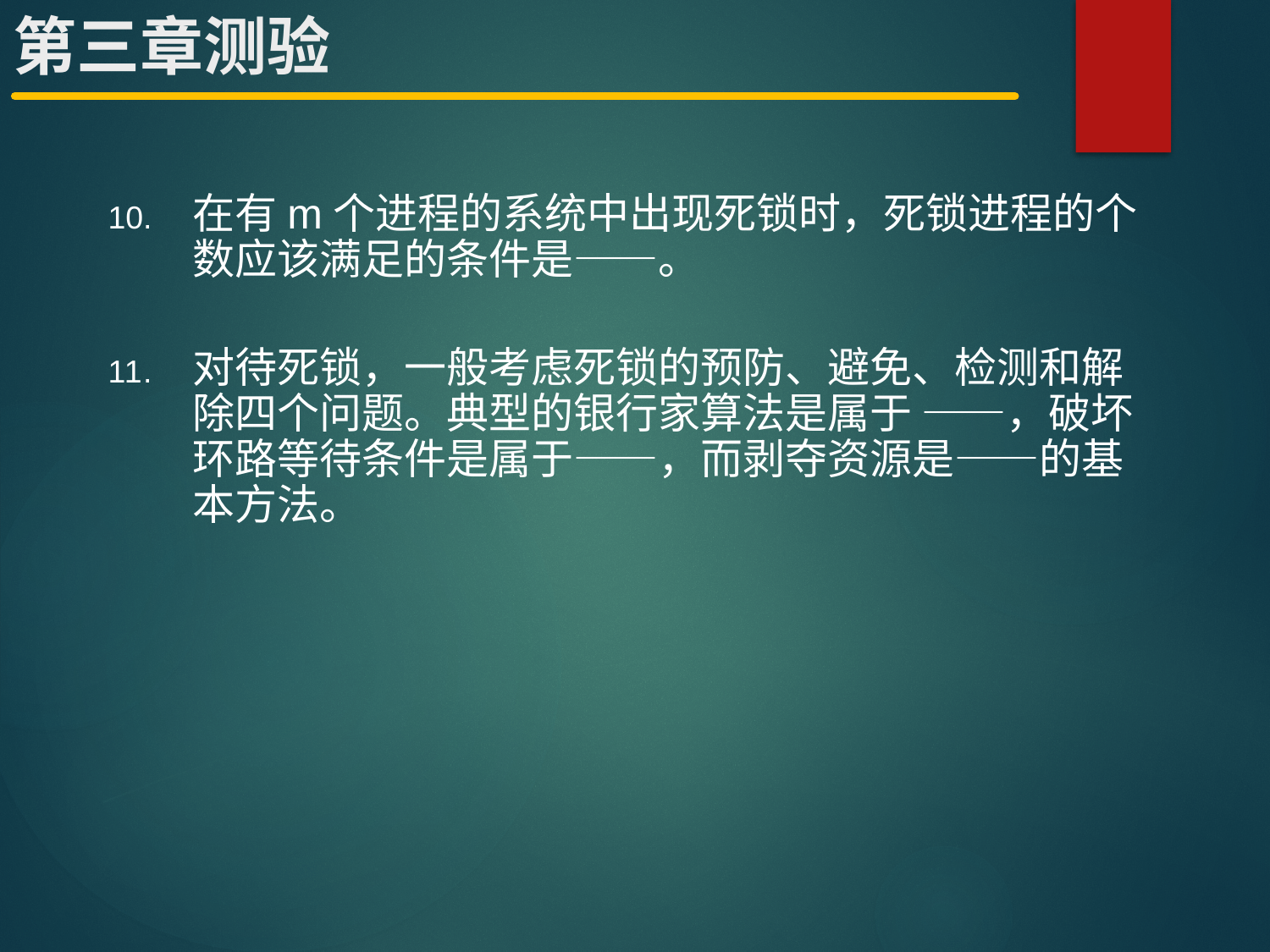

# 第三章测验
在有m个进程的系统中出现死锁时，死锁进程的个数应该满足的条件是——。

对待死锁，一般考虑死锁的预防、避免、检测和解除四个问题。典型的银行家算法是属于 ——，破坏环路等待条件是属于——，而剥夺资源是——的基本方法。